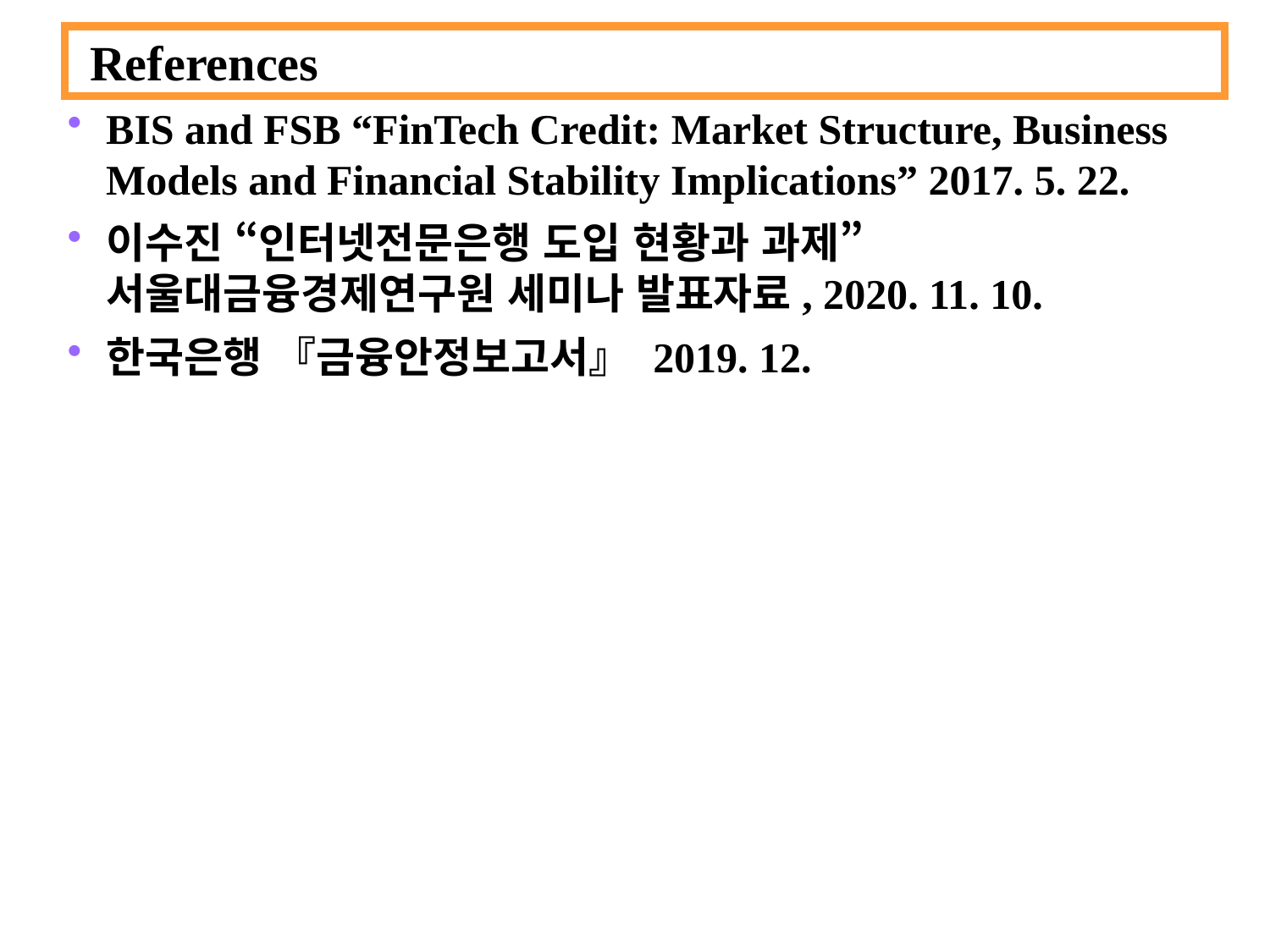

References
BIS and FSB “FinTech Credit: Market Structure, Business Models and Financial Stability Implications” 2017. 5. 22.
이수진 “인터넷전문은행 도입 현황과 과제” 서울대금융경제연구원 세미나 발표자료, 2020. 11. 10.
한국은행 『금융안정보고서』 2019. 12.